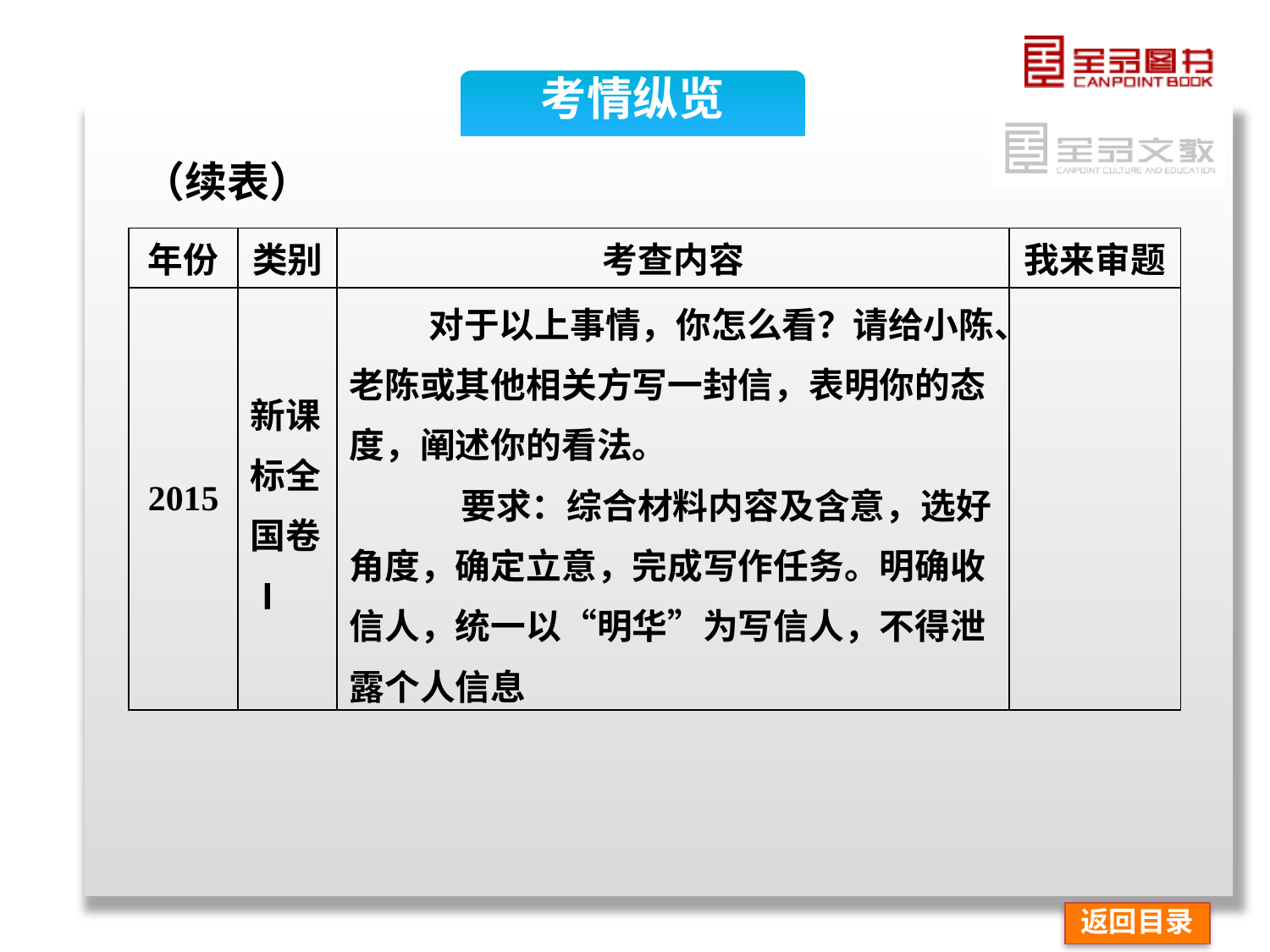

考情纵览
（续表）
| 年份 | 类别 | 考查内容 | 我来审题 |
| --- | --- | --- | --- |
| 2015 | 新课 标全 国卷Ⅰ | 对于以上事情，你怎么看？请给小陈、老陈或其他相关方写一封信，表明你的态度，阐述你的看法。 要求：综合材料内容及含意，选好角度，确定立意，完成写作任务。明确收信人，统一以“明华”为写信人，不得泄露个人信息 |  |
返回目录